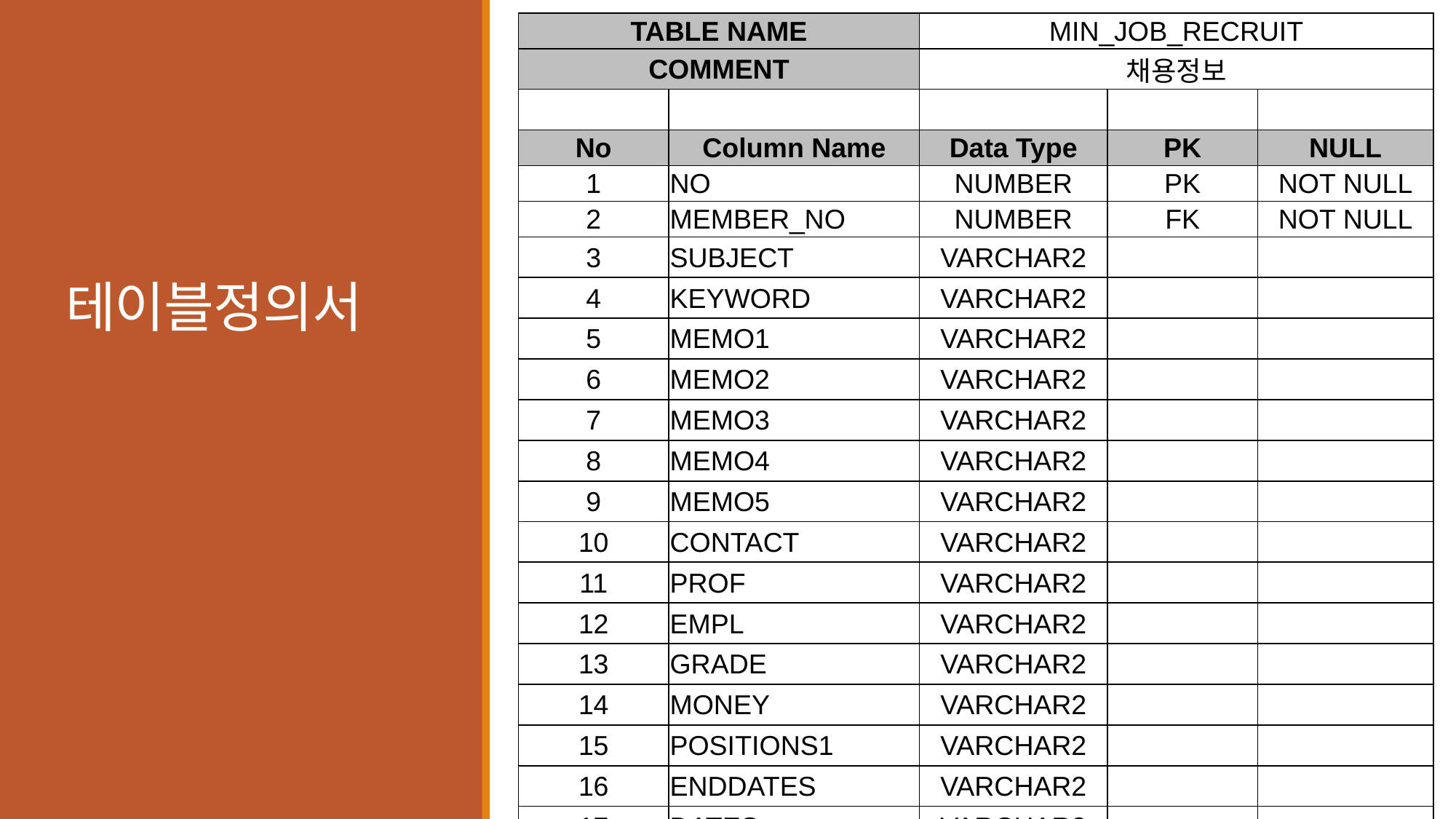

| TABLE NAME |  | MIN\_JOB\_RECRUIT |  |  |
| --- | --- | --- | --- | --- |
| COMMENT |  | 채용정보 |  |  |
|  |  |  |  |  |
| No | Column Name | Data Type | PK | NULL |
| 1 | NO | NUMBER | PK | NOT NULL |
| 2 | MEMBER\_NO | NUMBER | FK | NOT NULL |
| 3 | SUBJECT | VARCHAR2 |  |  |
| 4 | KEYWORD | VARCHAR2 |  |  |
| 5 | MEMO1 | VARCHAR2 |  |  |
| 6 | MEMO2 | VARCHAR2 |  |  |
| 7 | MEMO3 | VARCHAR2 |  |  |
| 8 | MEMO4 | VARCHAR2 |  |  |
| 9 | MEMO5 | VARCHAR2 |  |  |
| 10 | CONTACT | VARCHAR2 |  |  |
| 11 | PROF | VARCHAR2 |  |  |
| 12 | EMPL | VARCHAR2 |  |  |
| 13 | GRADE | VARCHAR2 |  |  |
| 14 | MONEY | VARCHAR2 |  |  |
| 15 | POSITIONS1 | VARCHAR2 |  |  |
| 16 | ENDDATES | VARCHAR2 |  |  |
| 17 | DATES | VARCHAR2 |  |  |
| 18 | STATUS | NUMBER |  |  |
# 테이블정의서